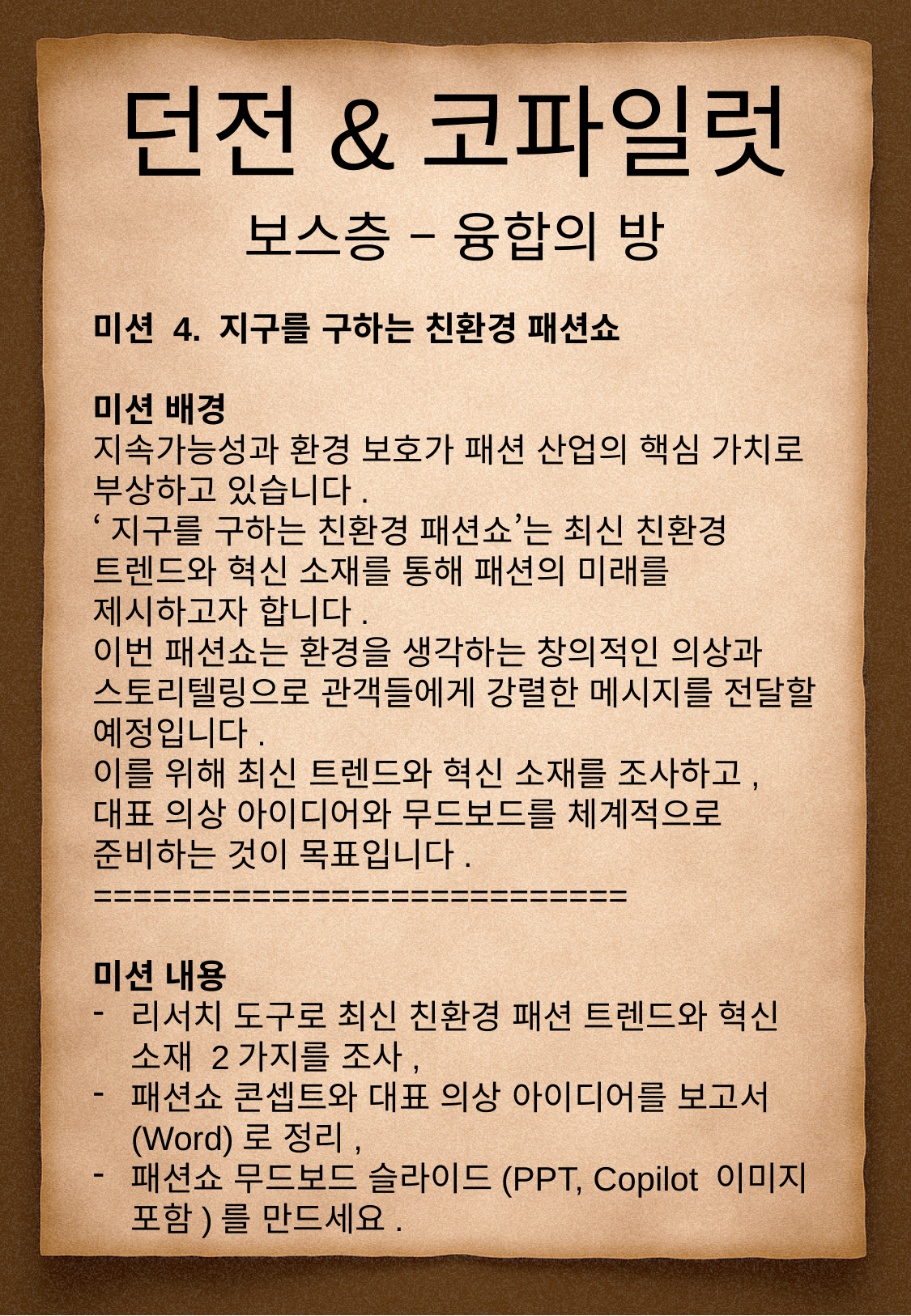

던전&코파일럿
보스층 – 융합의 방
미션 4. 지구를 구하는 친환경 패션쇼

미션 배경
지속가능성과 환경 보호가 패션 산업의 핵심 가치로 부상하고 있습니다.
‘지구를 구하는 친환경 패션쇼’는 최신 친환경 트렌드와 혁신 소재를 통해 패션의 미래를 제시하고자 합니다.
이번 패션쇼는 환경을 생각하는 창의적인 의상과 스토리텔링으로 관객들에게 강렬한 메시지를 전달할 예정입니다.
이를 위해 최신 트렌드와 혁신 소재를 조사하고, 대표 의상 아이디어와 무드보드를 체계적으로 준비하는 것이 목표입니다.
===========================

미션 내용
리서치 도구로 최신 친환경 패션 트렌드와 혁신 소재 2가지를 조사,
패션쇼 콘셉트와 대표 의상 아이디어를 보고서(Word)로 정리,
패션쇼 무드보드 슬라이드(PPT, Copilot 이미지 포함)를 만드세요.